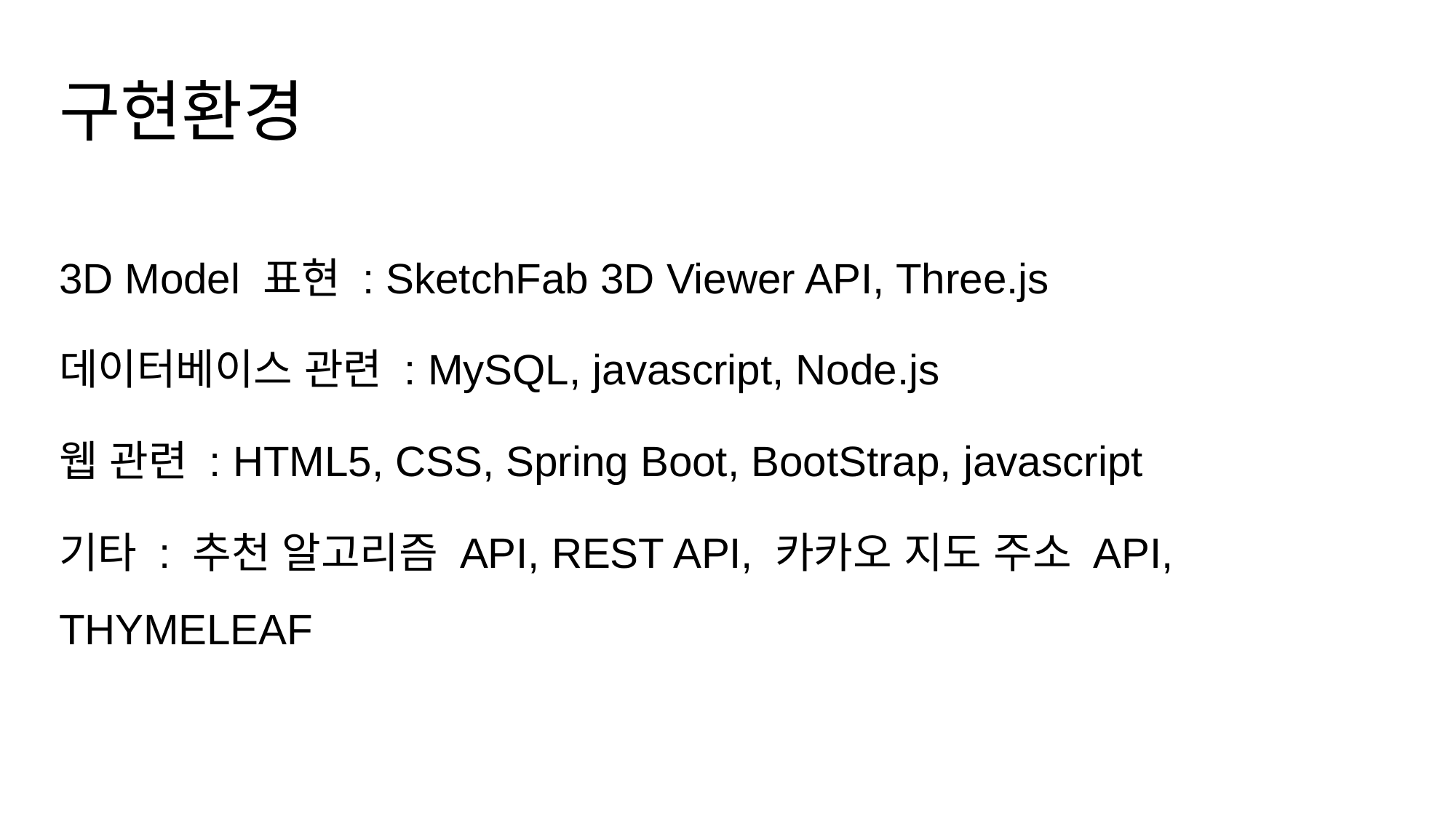

# 구현환경
3D Model 표현 : SketchFab 3D Viewer API, Three.js
데이터베이스 관련 : MySQL, javascript, Node.js
웹 관련 : HTML5, CSS, Spring Boot, BootStrap, javascript
기타 : 추천 알고리즘 API, REST API, 카카오 지도 주소 API, THYMELEAF